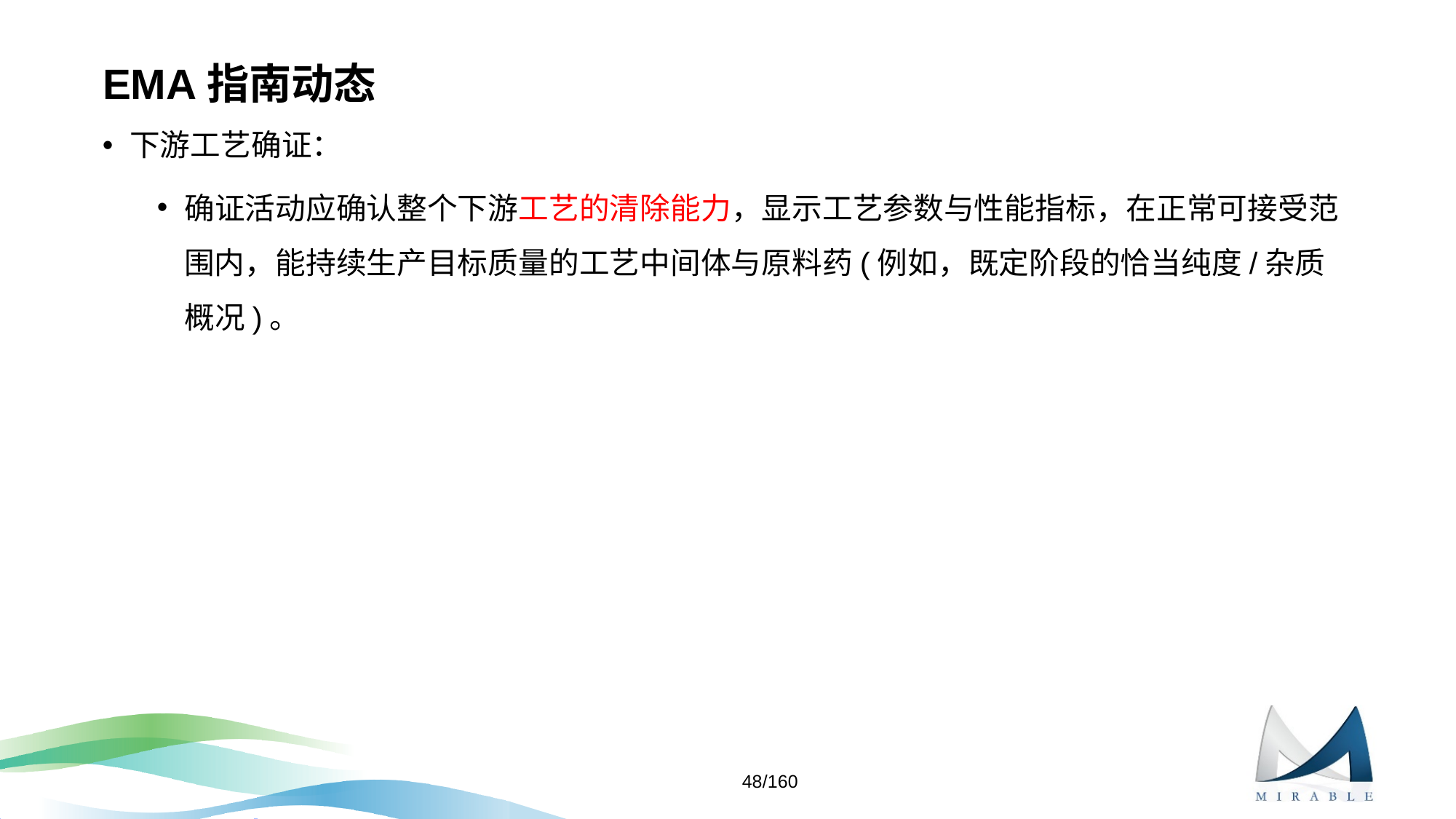

# EMA指南动态
下游工艺确证：
确证活动应确认整个下游工艺的清除能力，显示工艺参数与性能指标，在正常可接受范围内，能持续生产目标质量的工艺中间体与原料药(例如，既定阶段的恰当纯度/杂质概况)。
48/160